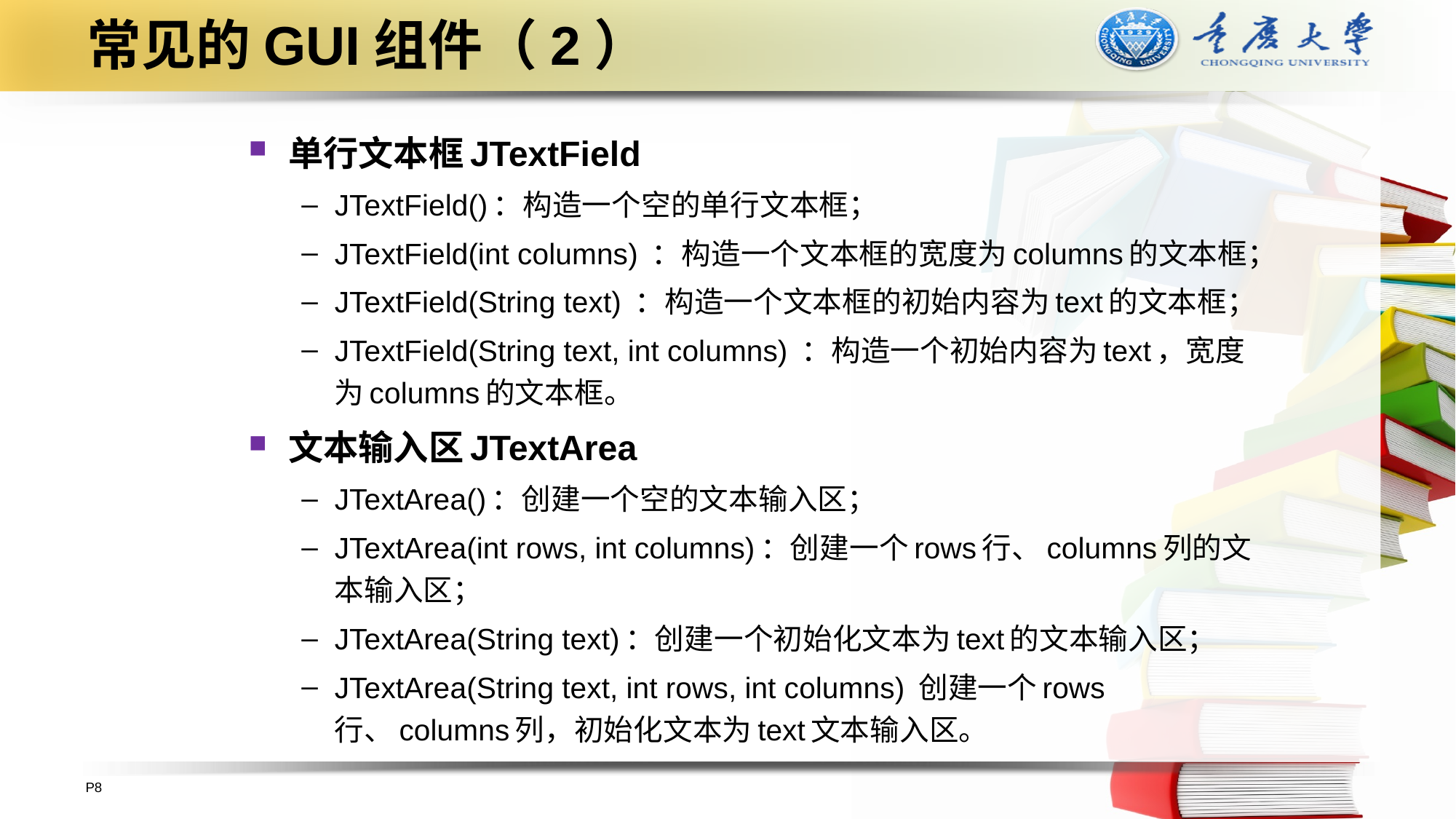

# 常见的GUI组件（2）
单行文本框JTextField
JTextField()：构造一个空的单行文本框；
JTextField(int columns) ：构造一个文本框的宽度为columns的文本框；
JTextField(String text) ：构造一个文本框的初始内容为text的文本框；
JTextField(String text, int columns) ：构造一个初始内容为text，宽度为columns的文本框。
文本输入区JTextArea
JTextArea()：创建一个空的文本输入区；
JTextArea(int rows, int columns)：创建一个rows行、columns列的文本输入区；
JTextArea(String text)：创建一个初始化文本为text的文本输入区；
JTextArea(String text, int rows, int columns) 创建一个rows行、columns列，初始化文本为text文本输入区。
P8